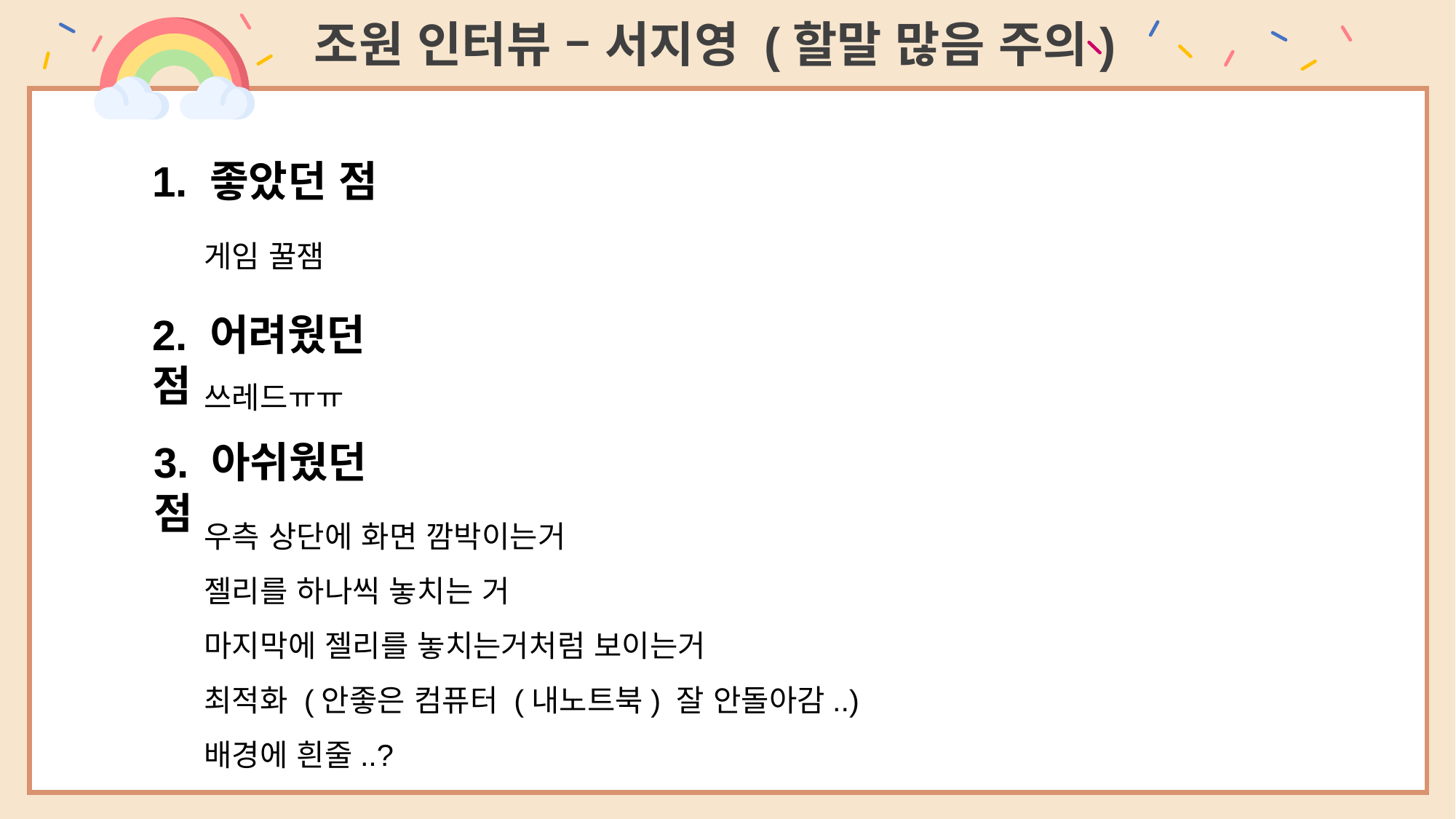

조원 인터뷰 – 서지영 (할말 많음 주의)

1. 좋았던 점
게임 꿀잼
2. 어려웠던 점
쓰레드ㅠㅠ
3. 아쉬웠던 점
우측 상단에 화면 깜박이는거
젤리를 하나씩 놓치는 거
마지막에 젤리를 놓치는거처럼 보이는거
최적화 (안좋은 컴퓨터 (내노트북) 잘 안돌아감..)
배경에 흰줄..?